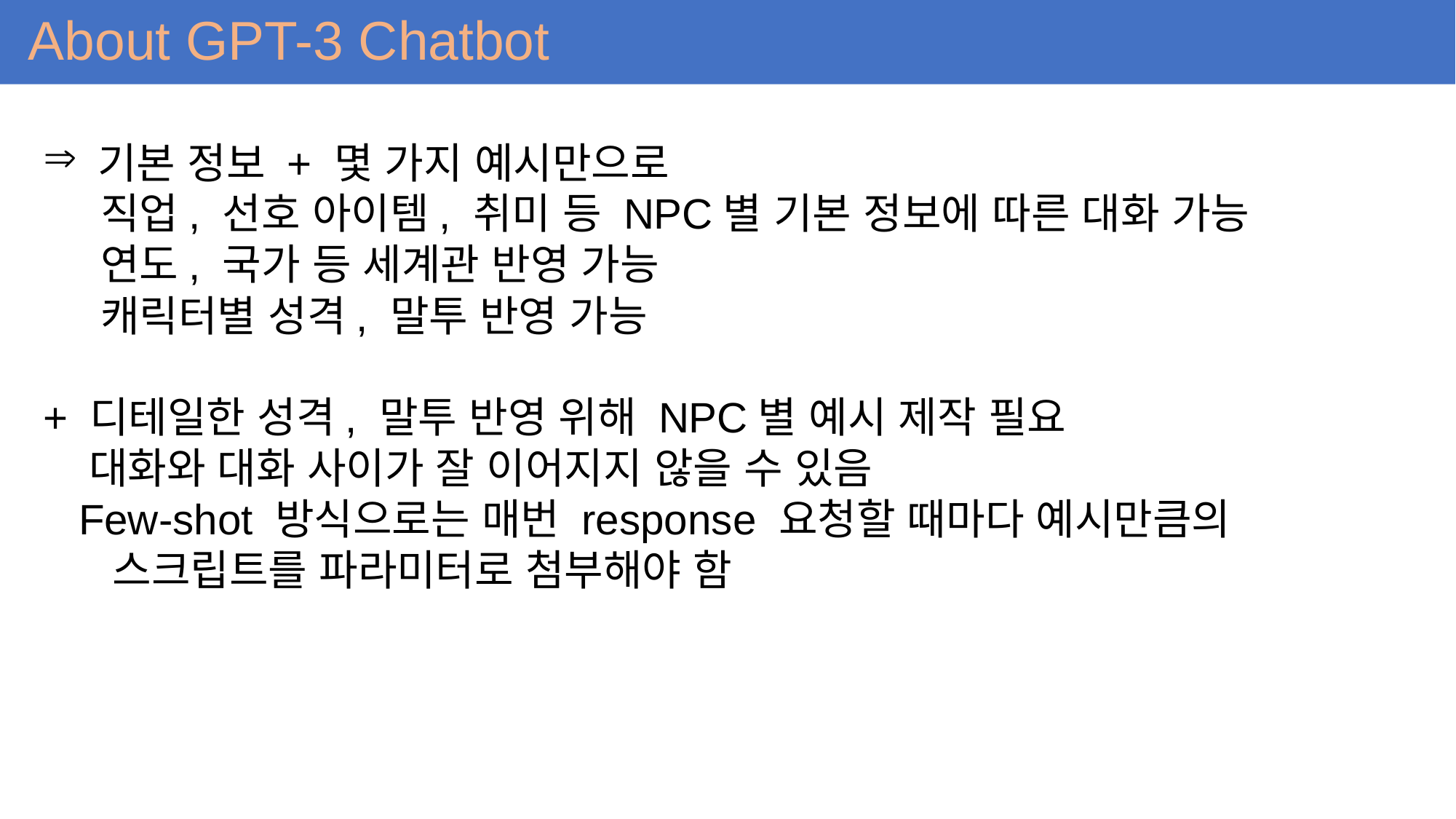

About GPT-3 Chatbot

기본 정보 + 몇 가지 예시만으로
    직업, 선호 아이템, 취미 등 NPC별 기본 정보에 따른 대화 가능
    연도, 국가 등 세계관 반영 가능
    캐릭터별 성격, 말투 반영 가능

+ 디테일한 성격, 말투 반영 위해 NPC별 예시 제작 필요
   대화와 대화 사이가 잘 이어지지 않을 수 있음
   Few-shot 방식으로는 매번 response 요청할 때마다 예시만큼의
     스크립트를 파라미터로 첨부해야 함